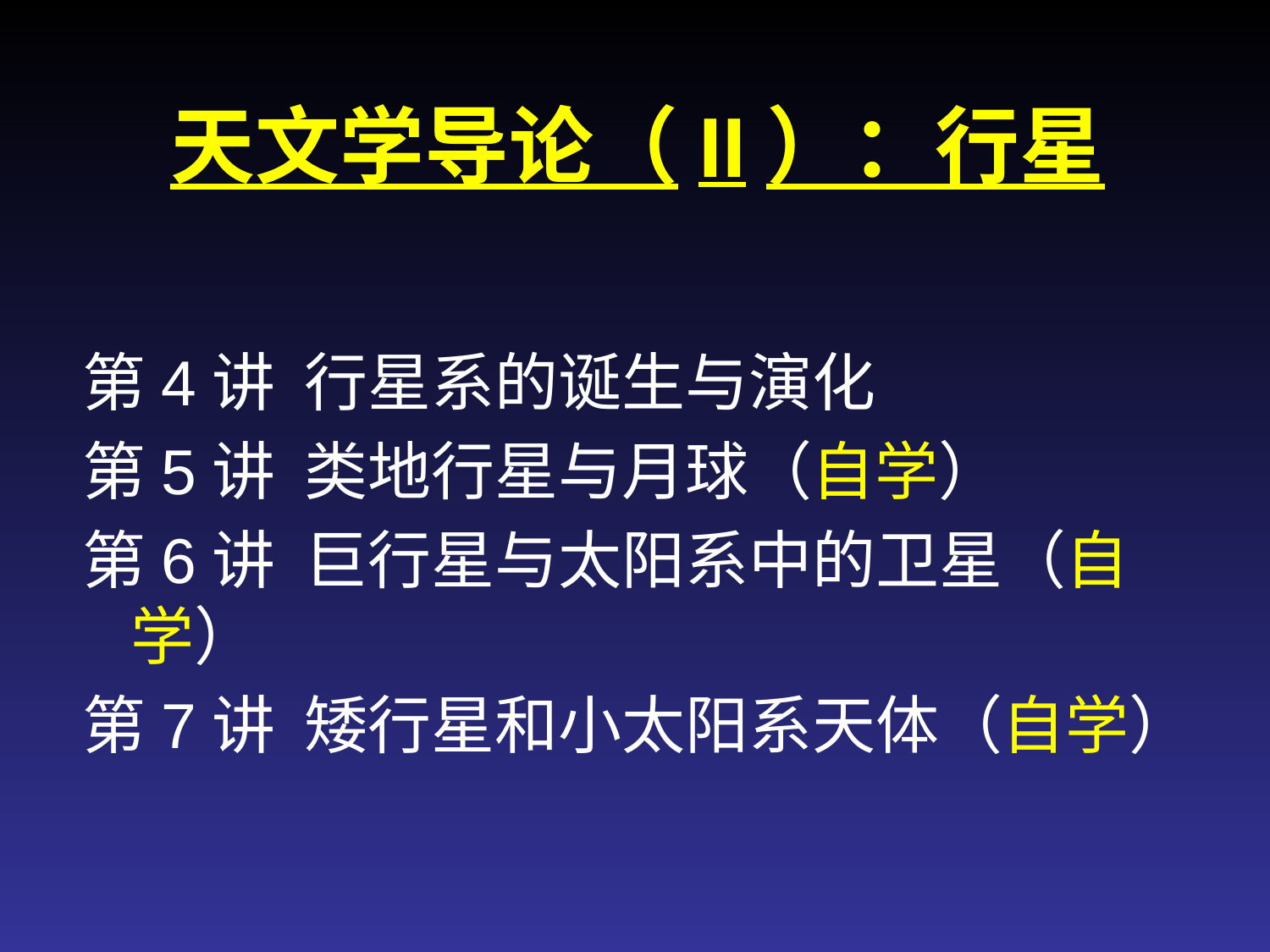

天文学导论（II）：行星
第4讲  行星系的诞生与演化
第5讲  类地行星与月球（自学）
第6讲  巨行星与太阳系中的卫星（自学）
第7讲  矮行星和小太阳系天体（自学）